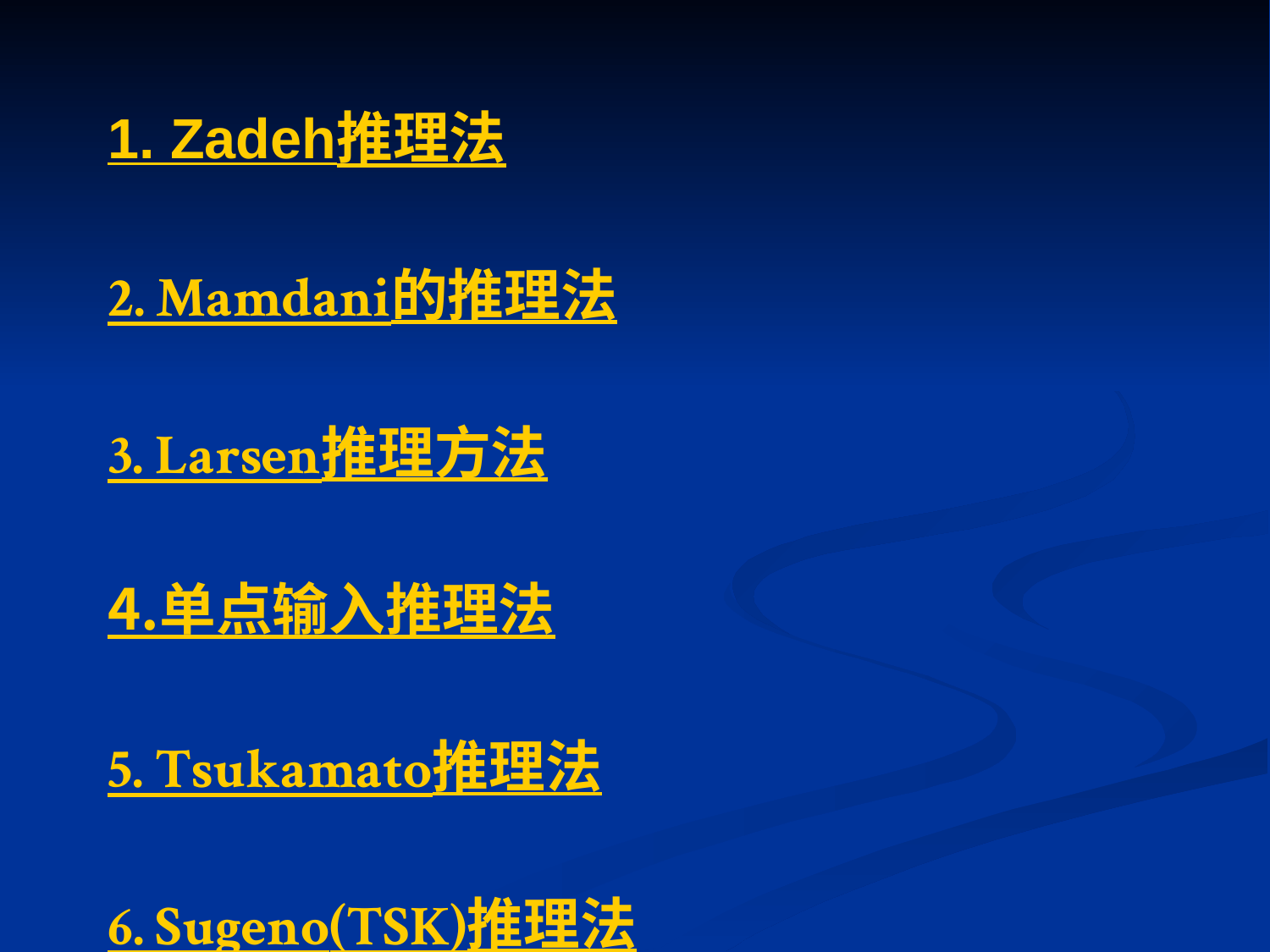

1. Zadeh推理法

2. Mamdani的推理法

3. Larsen推理方法

4.单点输入推理法

5. Tsukamato推理法

6. Sugeno(TSK)推理法